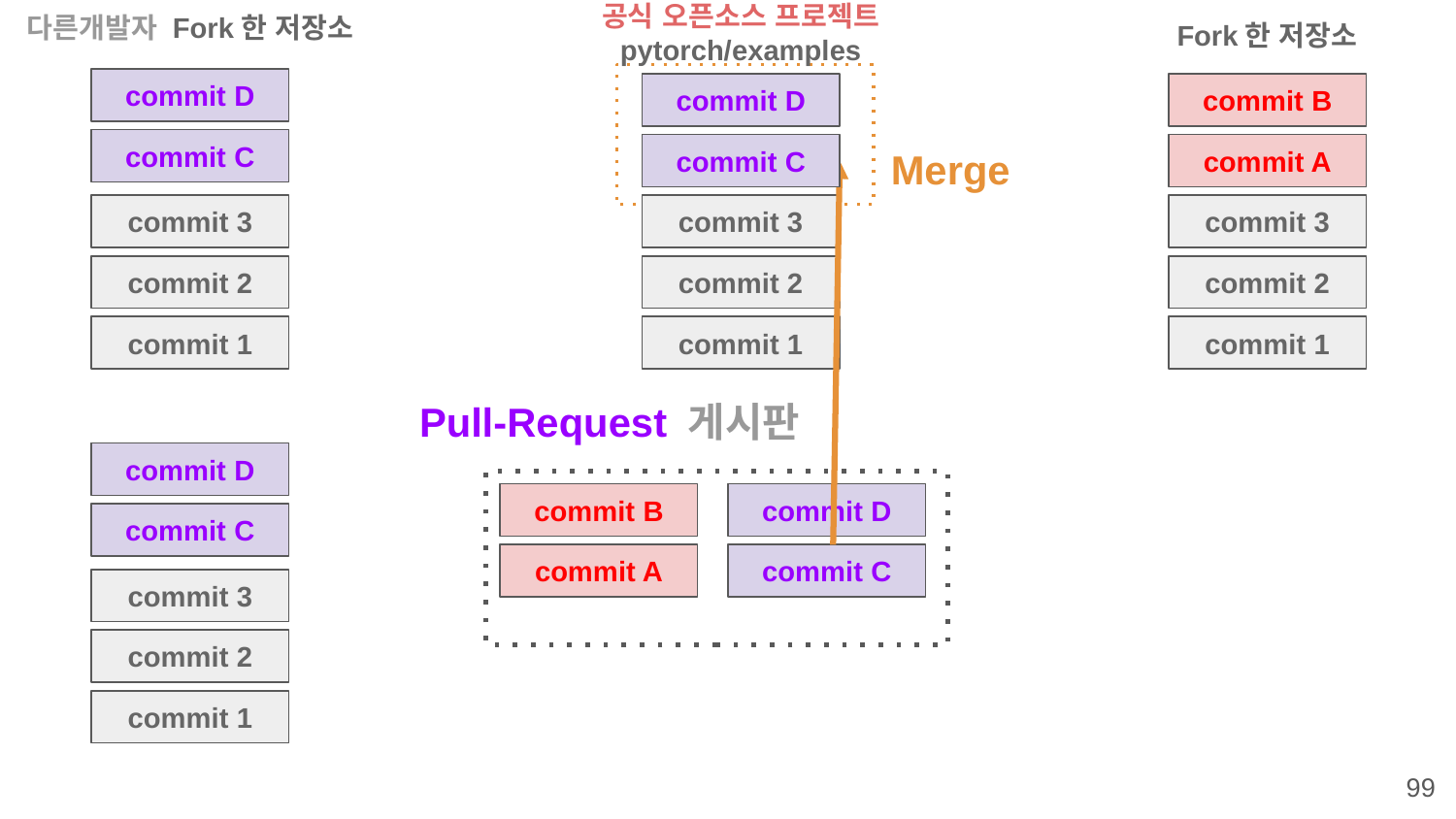

공식 오픈소스 프로젝트
pytorch/examples
다른개발자 Fork한 저장소
Fork한 저장소

commit D
commit D
commit B
commit C
Merge
commit C
commit A
commit 3
commit 3
commit 3
commit 2
commit 2
commit 2
commit 1
commit 1
commit 1
Pull-Request 게시판
commit D

commit B
commit D
commit C
commit A
commit C
commit 3
commit 2
commit 1
99